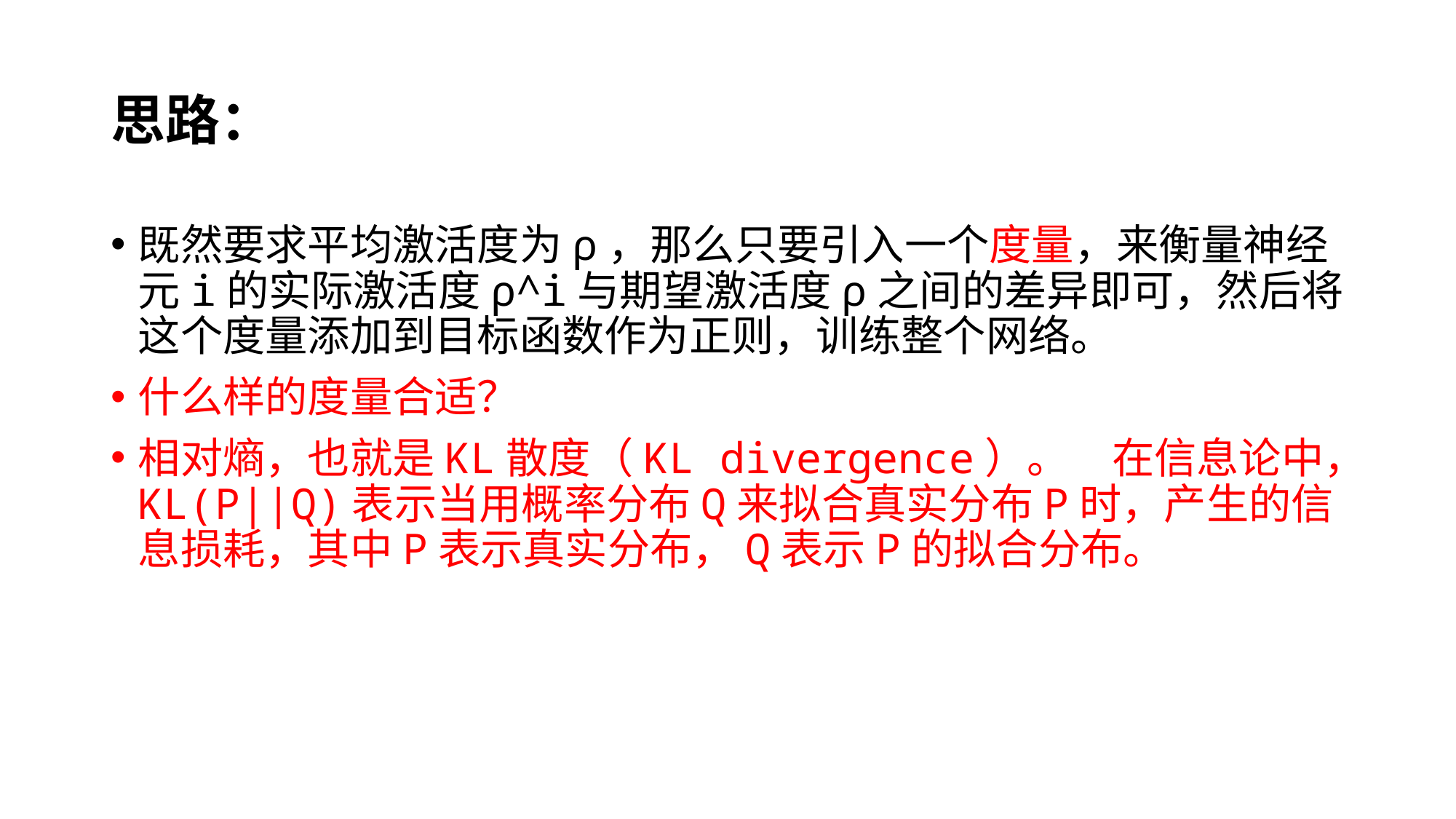

# 思路：
既然要求平均激活度为ρ，那么只要引入一个度量，来衡量神经元i的实际激活度ρ^i与期望激活度ρ之间的差异即可，然后将这个度量添加到目标函数作为正则，训练整个网络。
什么样的度量合适？
相对熵，也就是KL散度（KL divergence）。　在信息论中，KL(P||Q)表示当用概率分布Q来拟合真实分布P时，产生的信息损耗，其中P表示真实分布，Q表示P的拟合分布。